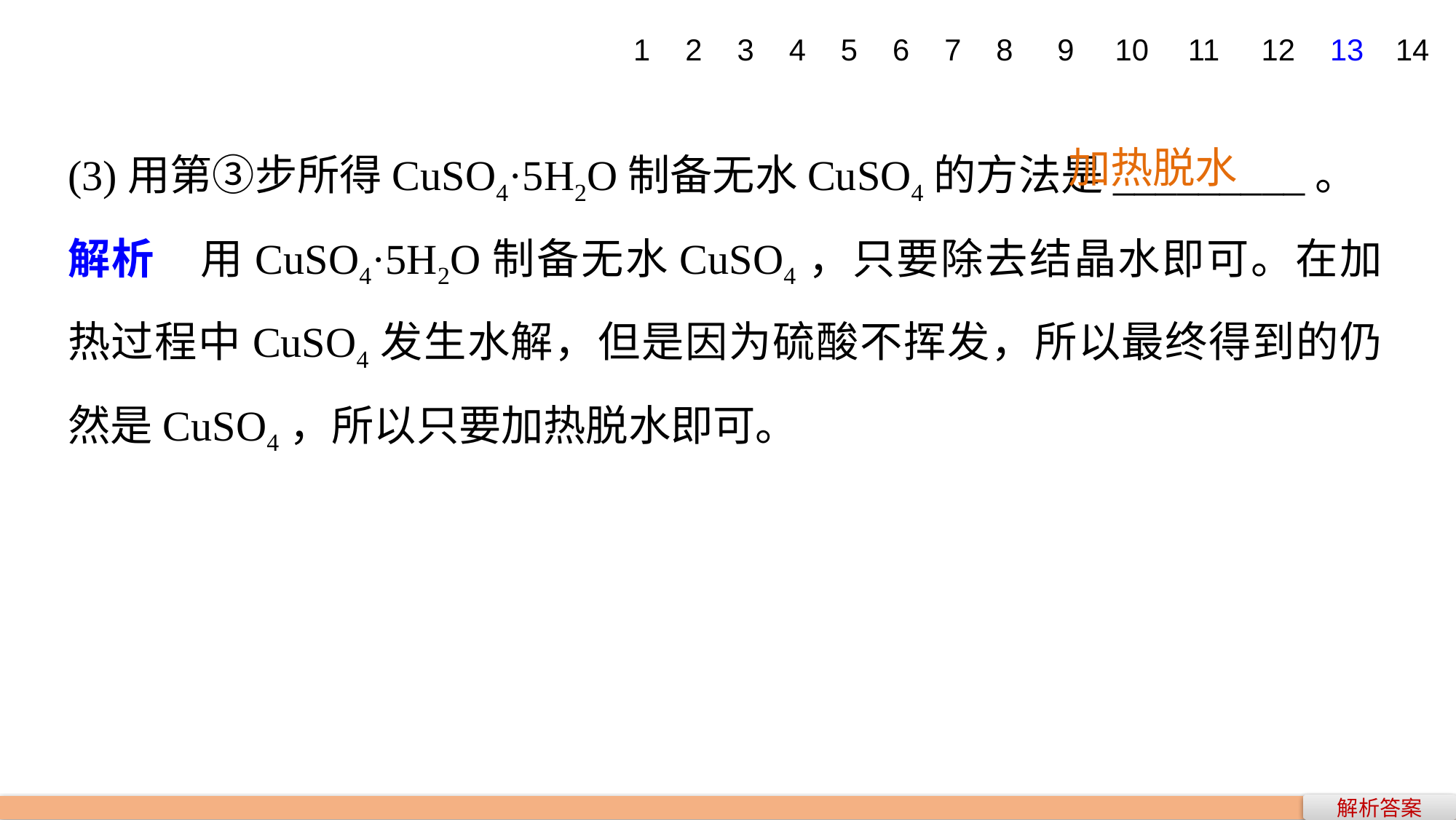

1
2
3
4
5
6
7
8
9
10
11
12
13
14
(3)用第③步所得CuSO4·5H2O制备无水CuSO4的方法是_________。
解析　用CuSO4·5H2O制备无水CuSO4，只要除去结晶水即可。在加热过程中CuSO4发生水解，但是因为硫酸不挥发，所以最终得到的仍然是CuSO4，所以只要加热脱水即可。
加热脱水
解析答案